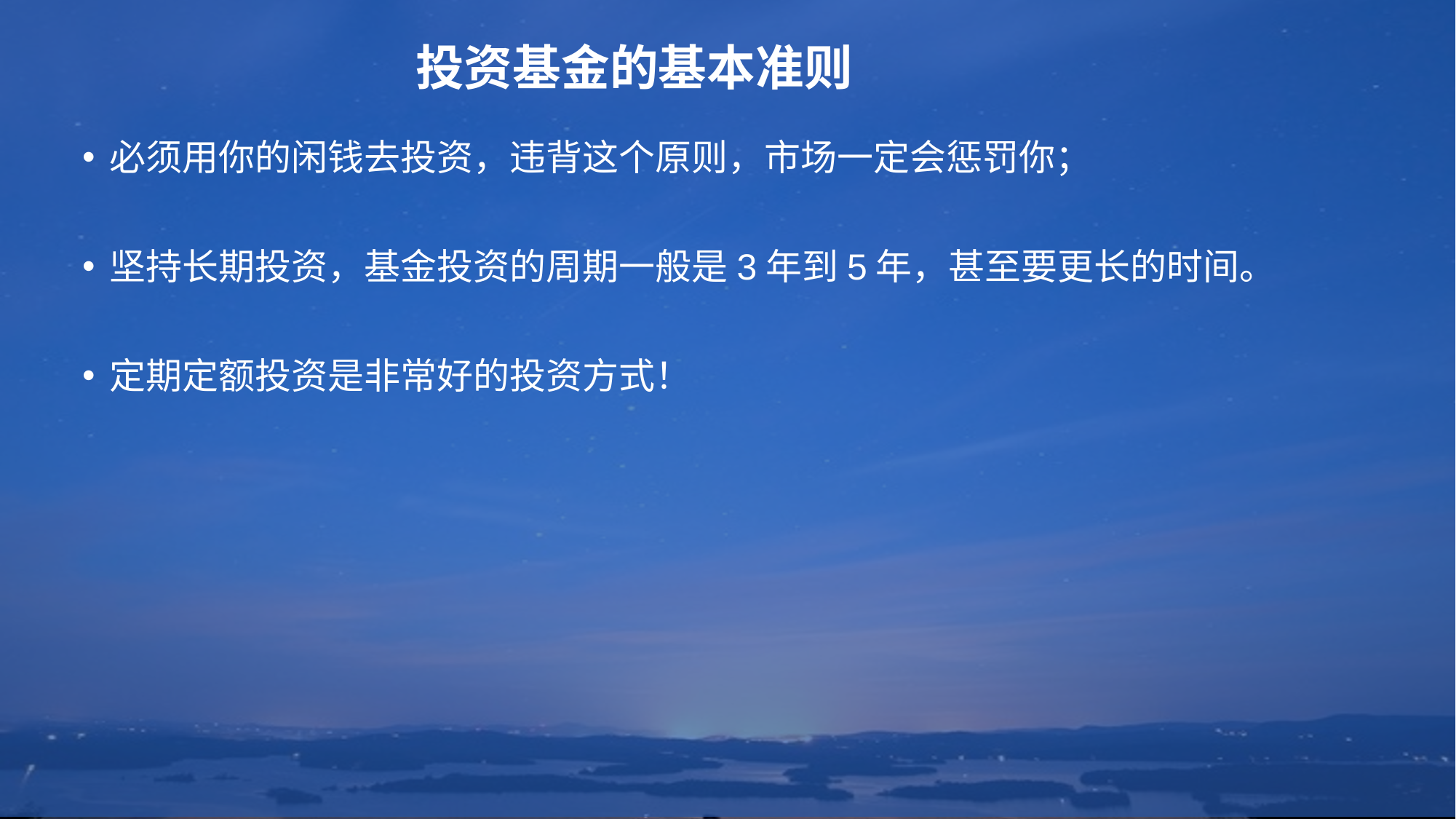

# 投资基金的基本准则
必须用你的闲钱去投资，违背这个原则，市场一定会惩罚你；

坚持长期投资，基金投资的周期一般是3年到5年，甚至要更长的时间。

定期定额投资是非常好的投资方式！